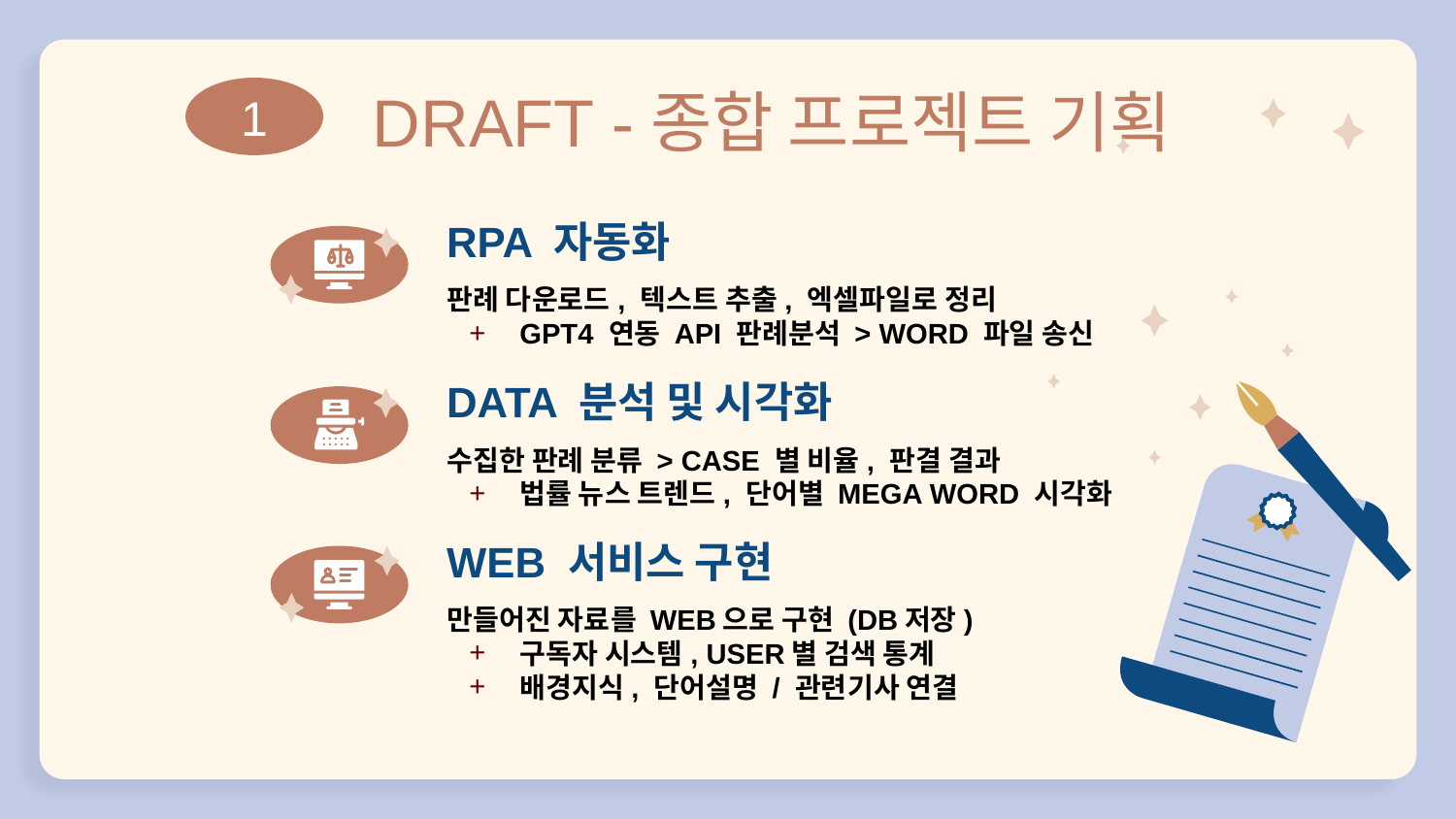

# DRAFT -종합 프로젝트 기획

1

RPA 자동화

판례 다운로드, 텍스트 추출, 엑셀파일로 정리
GPT4 연동 API 판례분석 > WORD 파일 송신

DATA 분석 및 시각화

수집한 판례 분류 > CASE 별 비율, 판결 결과
법률 뉴스 트렌드, 단어별 MEGA WORD 시각화

WEB 서비스 구현

만들어진 자료를 WEB으로 구현 (DB저장)
구독자 시스템, USER별 검색 통계
배경지식, 단어설명 / 관련기사 연결